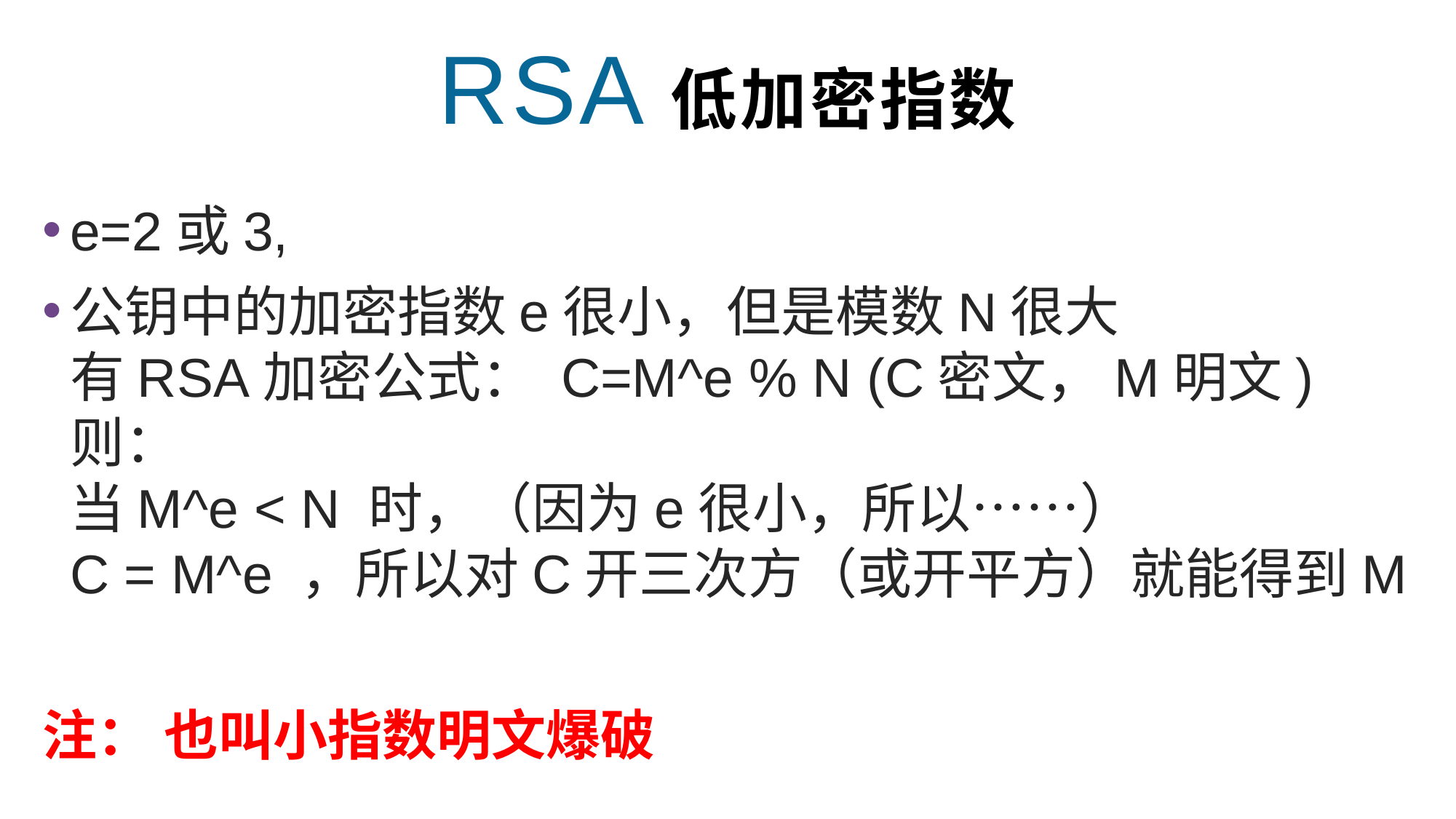

RSA低加密指数
e=2或3,
公钥中的加密指数e很小，但是模数N很大
有RSA加密公式： C=M^e % N (C密文，M明文)
则：
当M^e < N 时，（因为e很小，所以……）
C = M^e ，所以对C开三次方（或开平方）就能得到M

注： 也叫小指数明文爆破